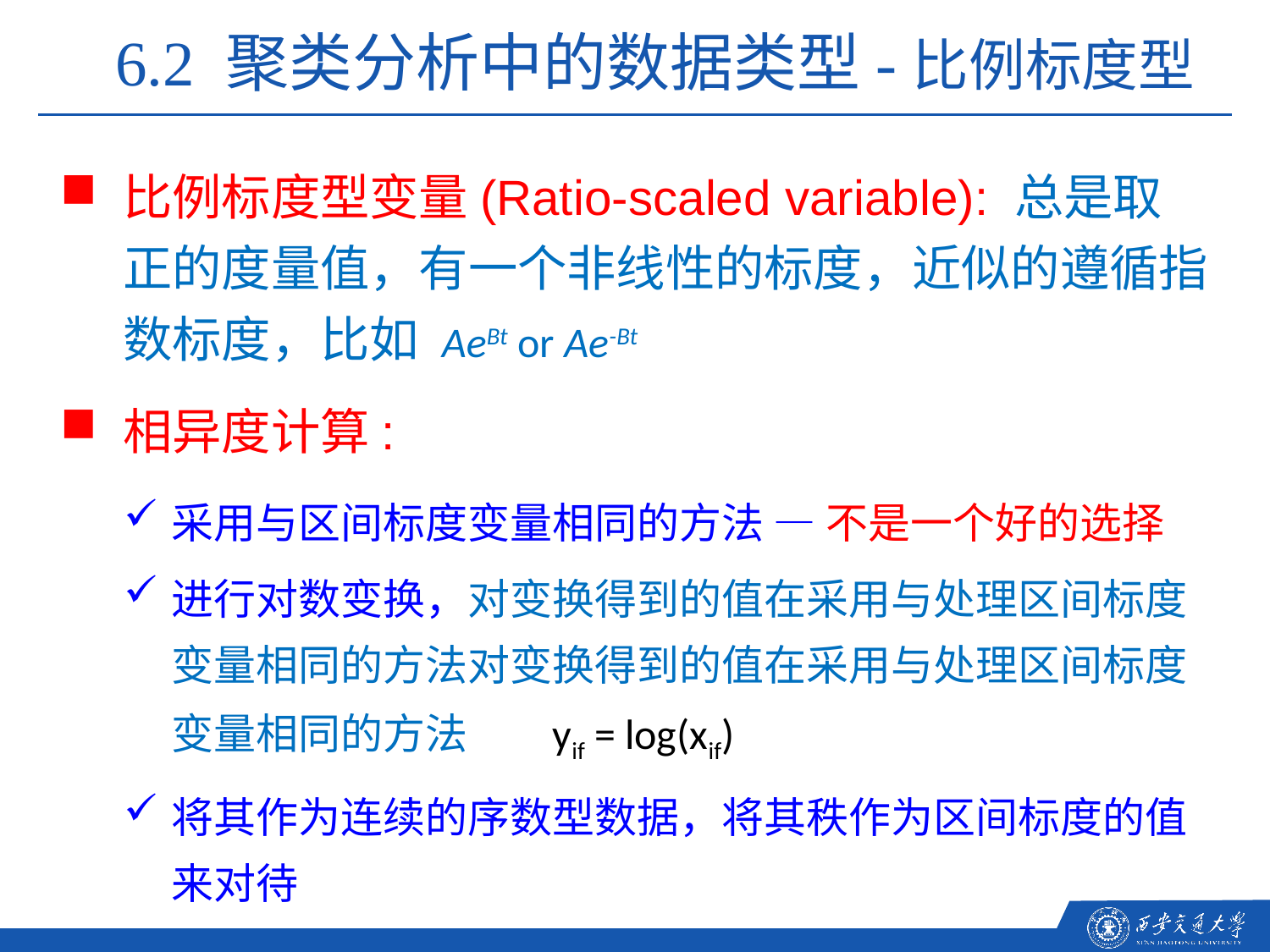

6.2 聚类分析中的数据类型-比例标度型
比例标度型变量(Ratio-scaled variable): 总是取正的度量值，有一个非线性的标度，近似的遵循指数标度，比如 AeBt or Ae-Bt
相异度计算:
采用与区间标度变量相同的方法 — 不是一个好的选择
进行对数变换，对变换得到的值在采用与处理区间标度变量相同的方法对变换得到的值在采用与处理区间标度变量相同的方法 	yif = log(xif)
将其作为连续的序数型数据，将其秩作为区间标度的值来对待